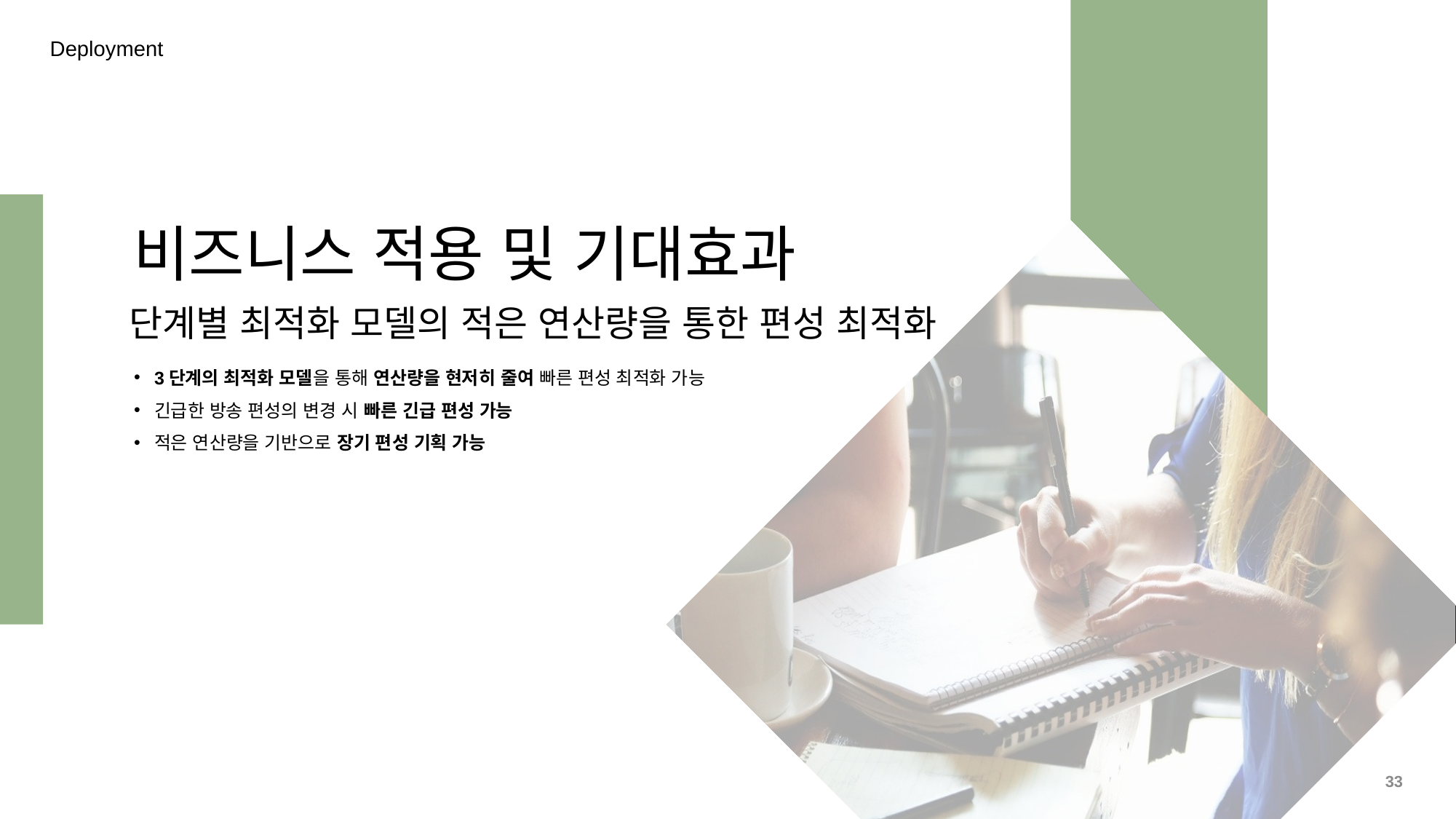

Deployment
비즈니스 적용 및 기대효과
단계별 최적화 모델의 적은 연산량을 통한 편성 최적화
3단계의 최적화 모델을 통해 연산량을 현저히 줄여 빠른 편성 최적화 가능
긴급한 방송 편성의 변경 시 빠른 긴급 편성 가능
적은 연산량을 기반으로 장기 편성 기획 가능

33